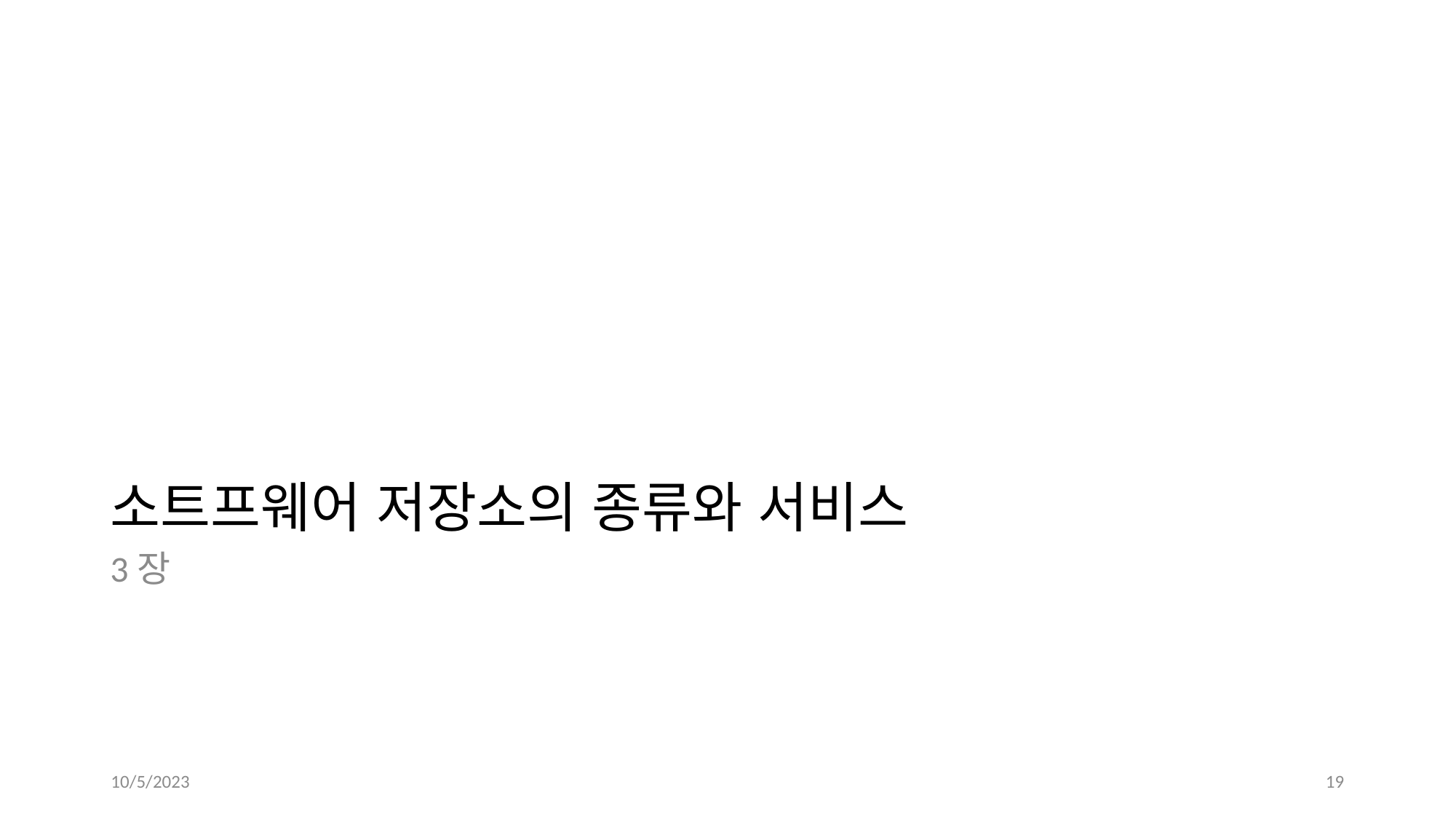

# 소트프웨어 저장소의 종류와 서비스
3장
10/5/2023
19